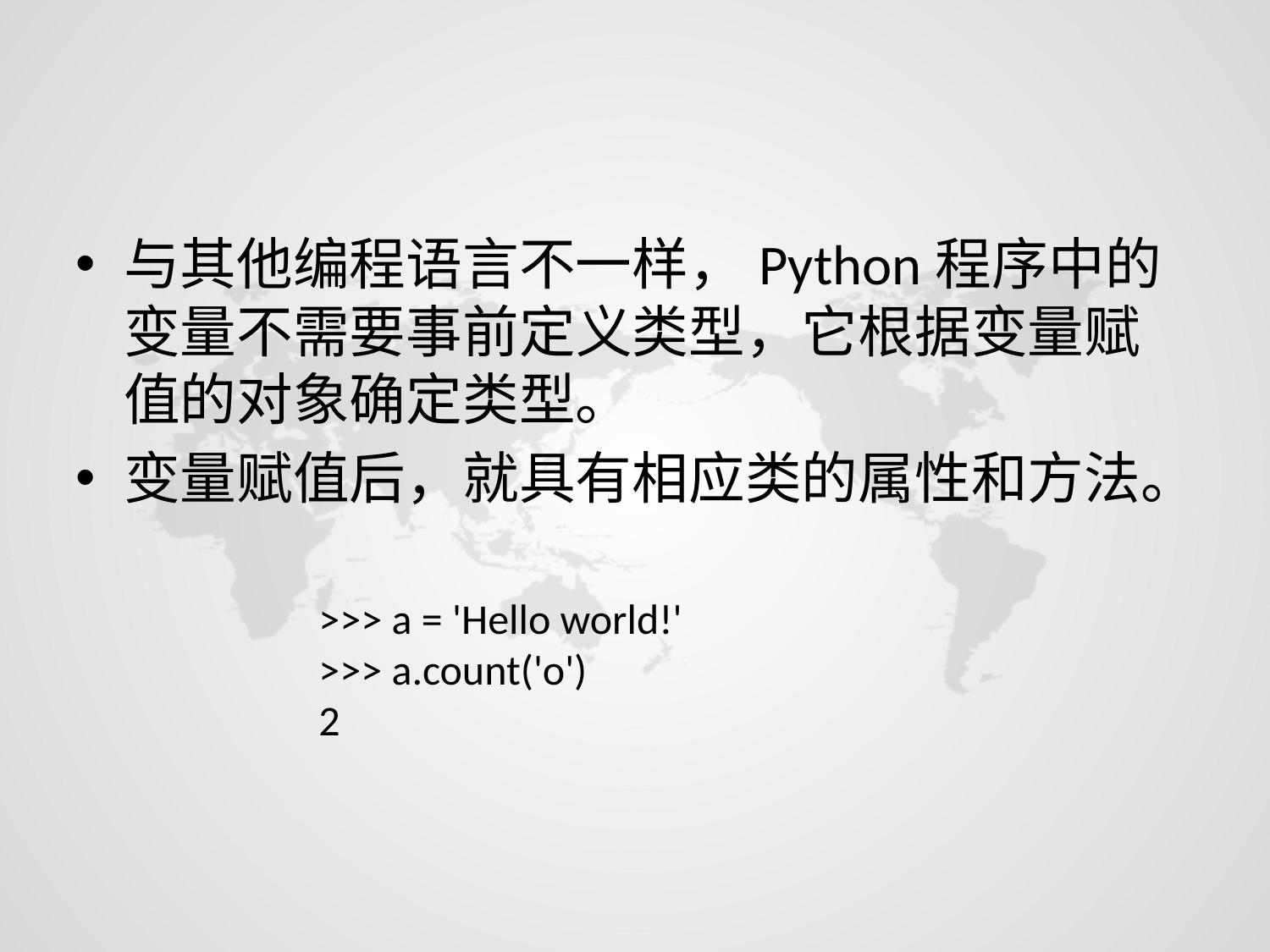

#
与其他编程语言不一样，Python程序中的变量不需要事前定义类型，它根据变量赋值的对象确定类型。
变量赋值后，就具有相应类的属性和方法。
>>> a = 'Hello world!'
>>> a.count('o')
2